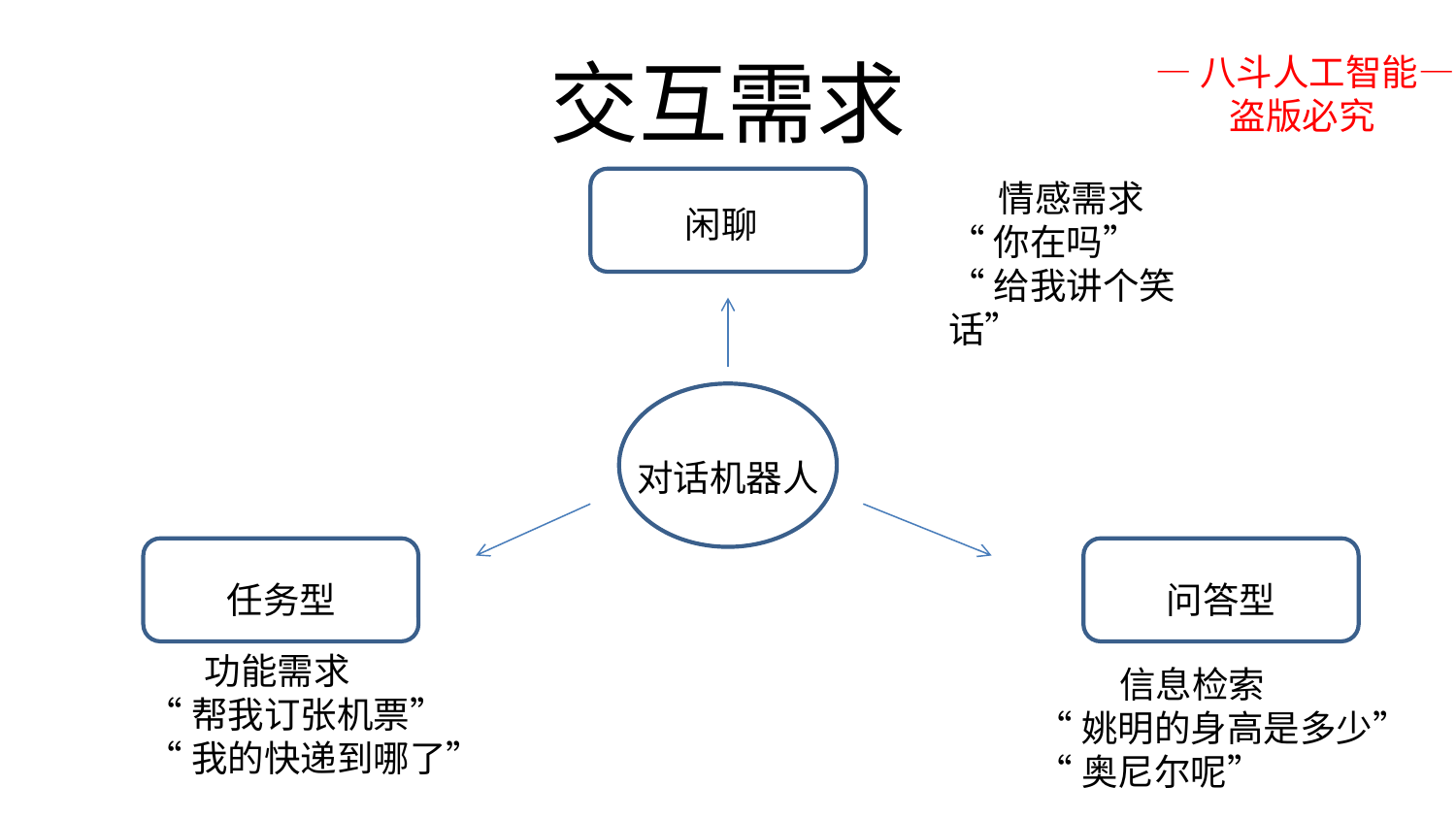

# 交互需求
—八斗人工智能—
        盗版必究

     情感需求
“你在吗”
“给我讲个笑话”
闲聊

对话机器人

任务型
问答型
      功能需求
“帮我订张机票”
“我的快递到哪了”
         信息检索
“姚明的身高是多少”
“奥尼尔呢”